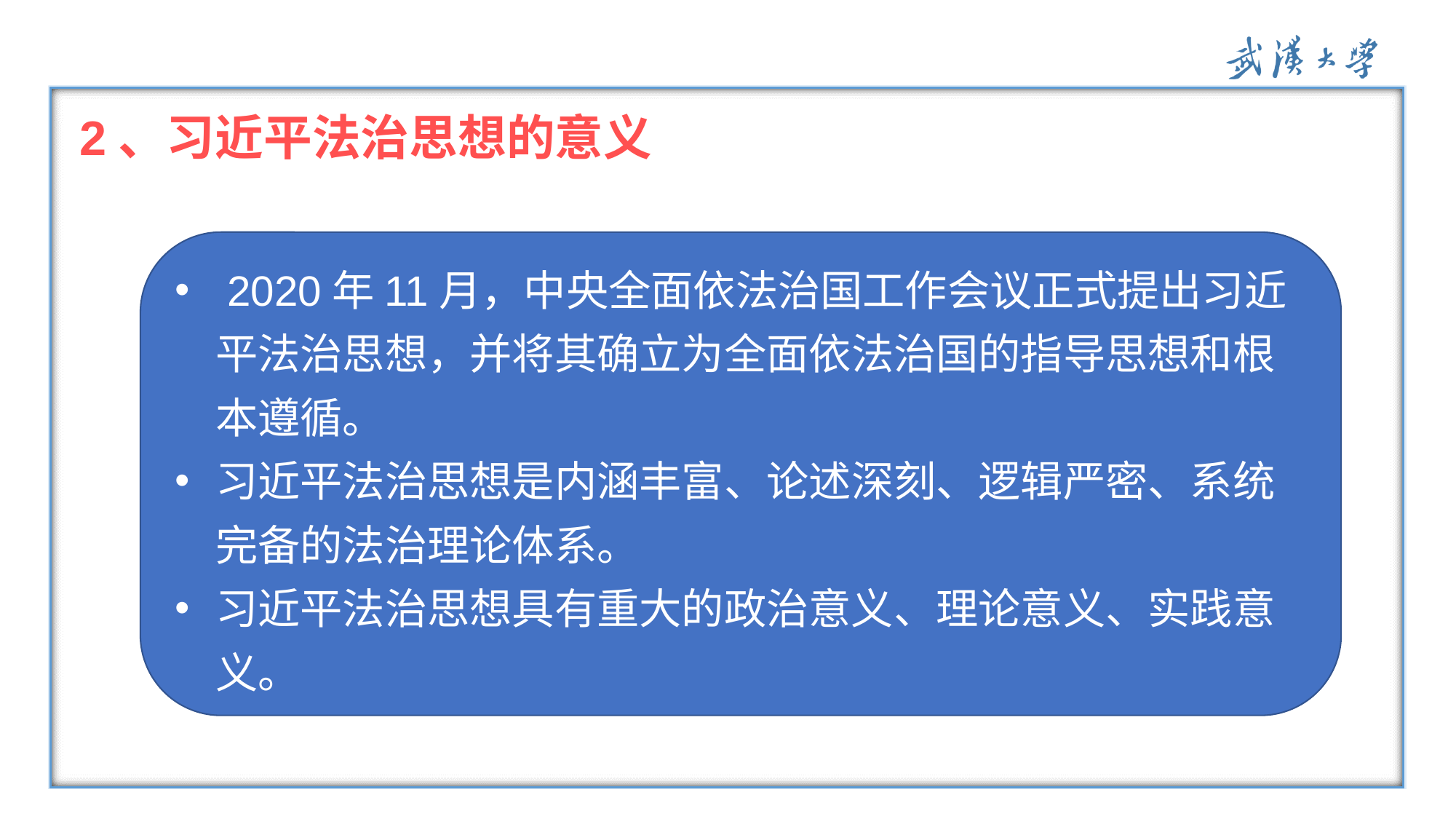

2、习近平法治思想的意义
 2020年11月，中央全面依法治国工作会议正式提出习近平法治思想，并将其确立为全面依法治国的指导思想和根本遵循。
习近平法治思想是内涵丰富、论述深刻、逻辑严密、系统完备的法治理论体系。
习近平法治思想具有重大的政治意义、理论意义、实践意义。